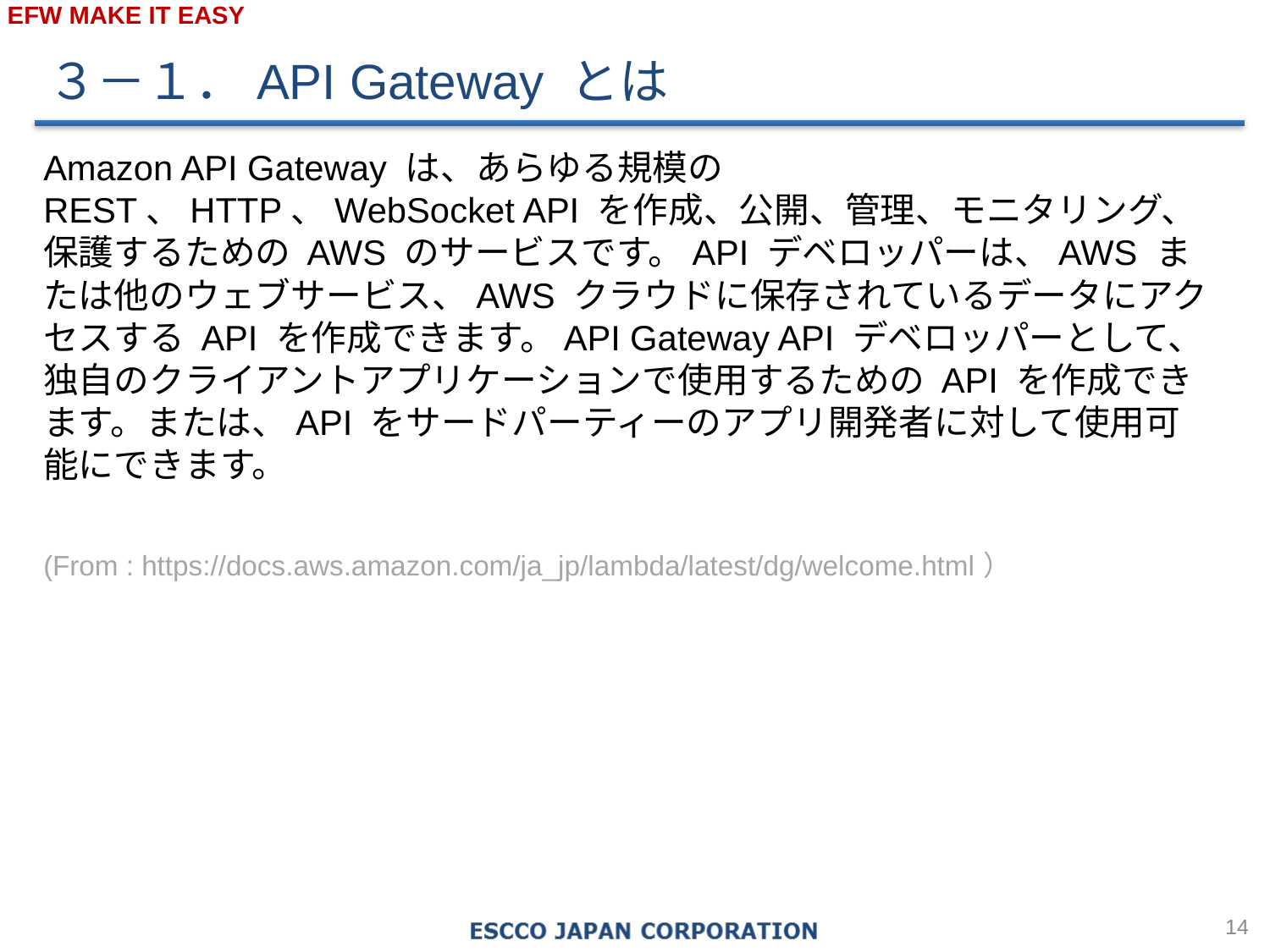

３－１．API Gateway とは
Amazon API Gateway は、あらゆる規模の REST、HTTP、WebSocket API を作成、公開、管理、モニタリング、保護するための AWS のサービスです。API デベロッパーは、AWS または他のウェブサービス、AWS クラウドに保存されているデータにアクセスする API を作成できます。API Gateway API デベロッパーとして、独自のクライアントアプリケーションで使用するための API を作成できます。または、API をサードパーティーのアプリ開発者に対して使用可能にできます。

(From : https://docs.aws.amazon.com/ja_jp/lambda/latest/dg/welcome.html）
14